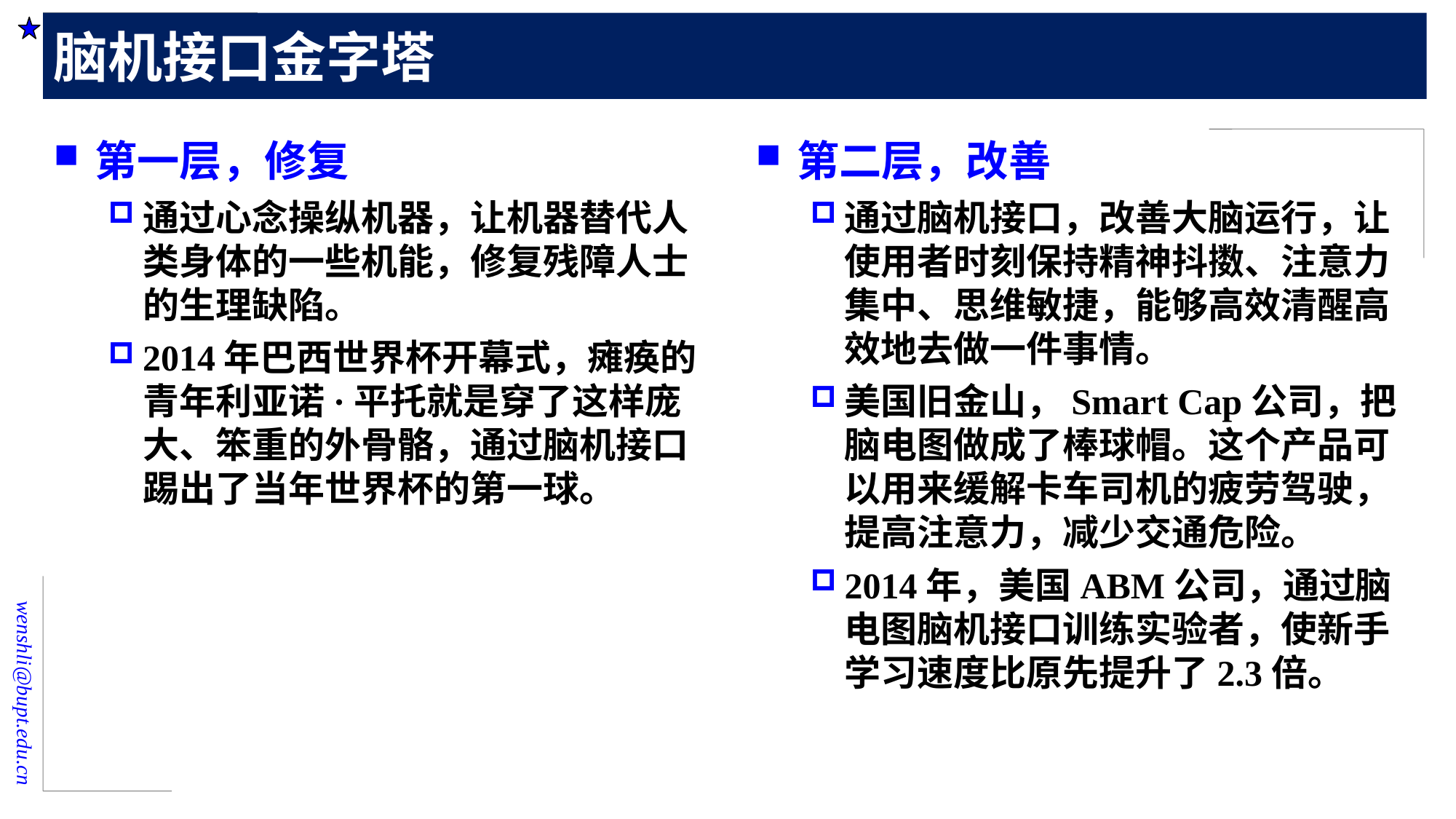

# 脑机接口金字塔
第一层，修复
通过心念操纵机器，让机器替代人类身体的一些机能，修复残障人士的生理缺陷。
2014年巴西世界杯开幕式，瘫痪的青年利亚诺·平托就是穿了这样庞大、笨重的外骨骼，通过脑机接口踢出了当年世界杯的第一球。
第二层，改善
通过脑机接口，改善大脑运行，让使用者时刻保持精神抖擞、注意力集中、思维敏捷，能够高效清醒高效地去做一件事情。
美国旧金山，Smart Cap公司，把脑电图做成了棒球帽。这个产品可以用来缓解卡车司机的疲劳驾驶，提高注意力，减少交通危险。
2014年，美国ABM公司，通过脑电图脑机接口训练实验者，使新手学习速度比原先提升了2.3倍。

86